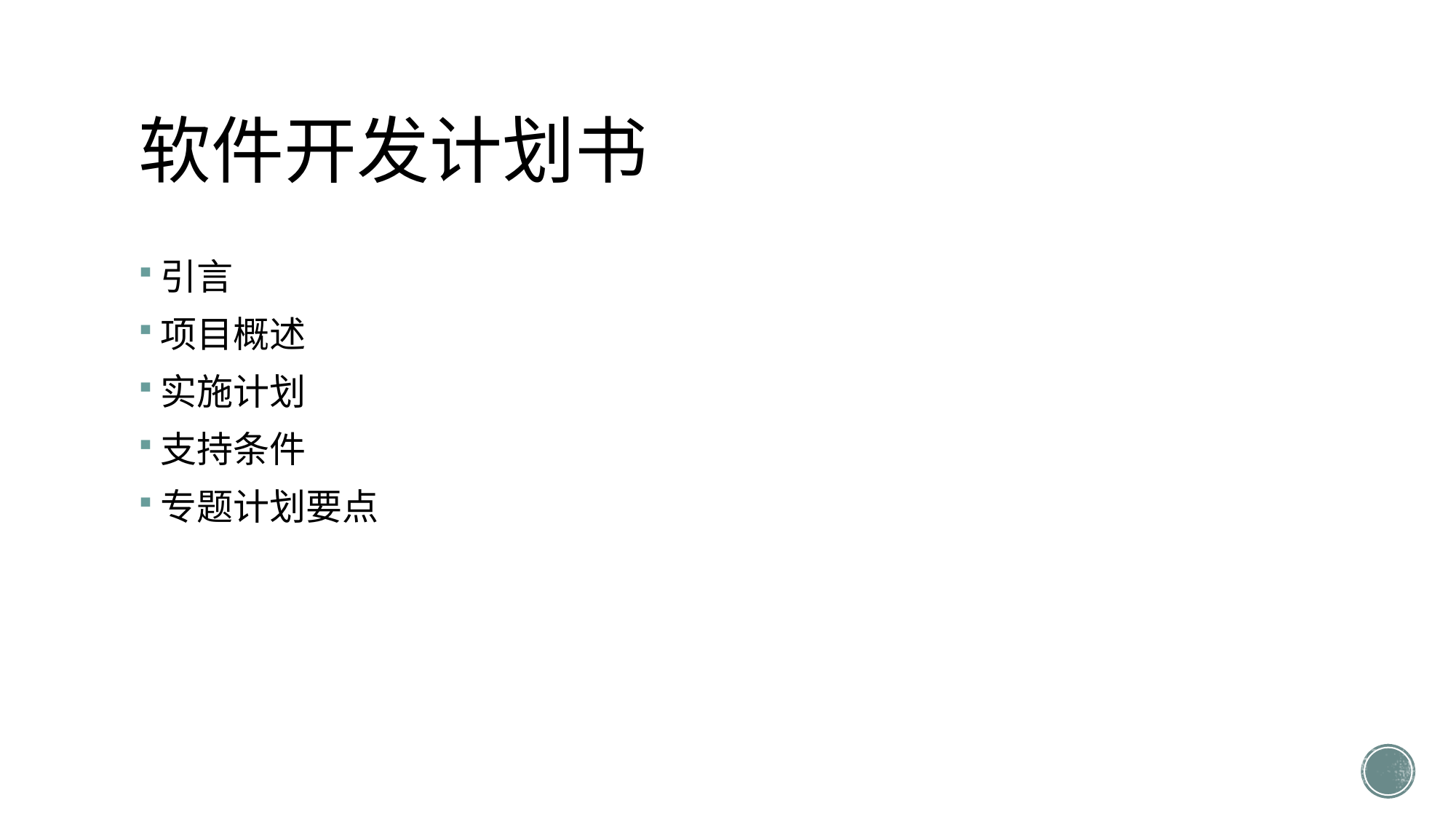

# 软件开发计划书
引言
项目概述
实施计划
支持条件
专题计划要点